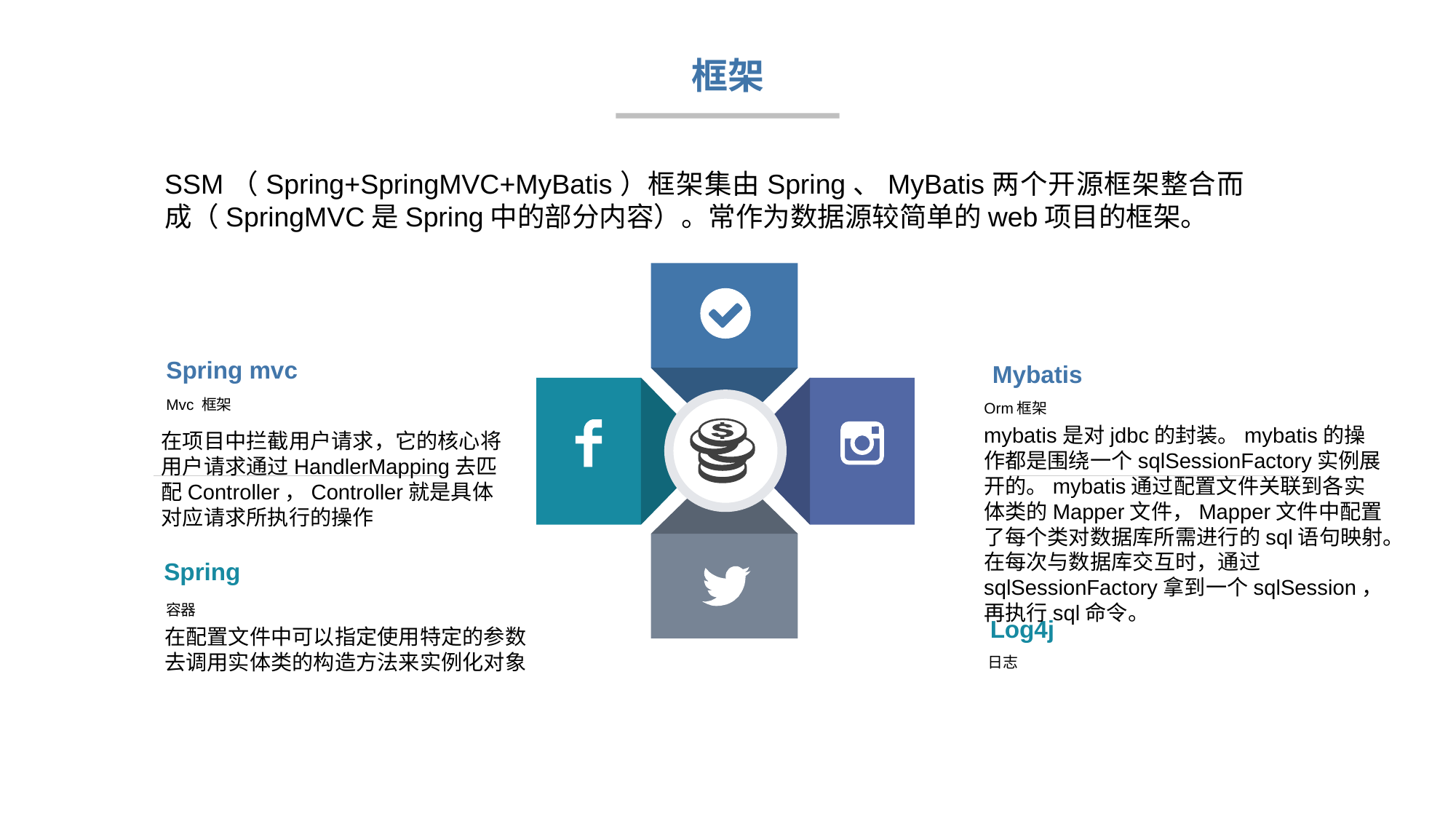

框架

SSM（Spring+SpringMVC+MyBatis）框架集由Spring、MyBatis两个开源框架整合而成（SpringMVC是Spring中的部分内容）。常作为数据源较简单的web项目的框架。

Spring mvc
Mvc 框架
Spring
容器
Mybatis
Orm框架
Log4j
日志
mybatis是对jdbc的封装。mybatis的操作都是围绕一个sqlSessionFactory实例展开的。mybatis通过配置文件关联到各实体类的Mapper文件，Mapper文件中配置了每个类对数据库所需进行的sql语句映射。在每次与数据库交互时，通过sqlSessionFactory拿到一个sqlSession，再执行sql命令。
在项目中拦截用户请求，它的核心将用户请求通过HandlerMapping去匹配Controller，Controller就是具体对应请求所执行的操作
在配置文件中可以指定使用特定的参数去调用实体类的构造方法来实例化对象